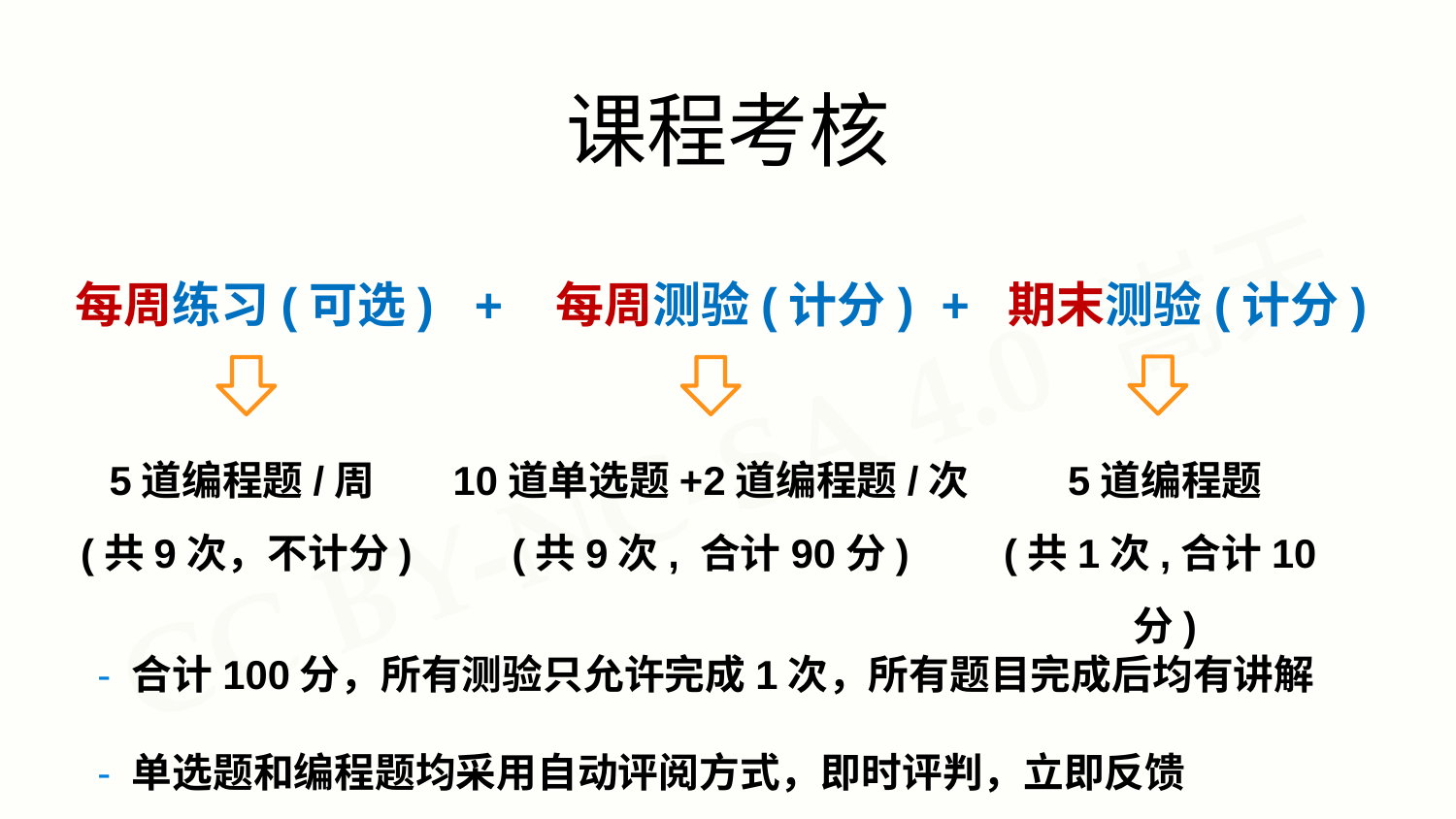

课程考核
每周练习(可选)   +   每周测验(计分)  +  期末测验(计分)

5道编程题/周
(共9次，不计分)
10道单选题+2道编程题/次
(共9次, 合计90分)
5道编程题
(共1次,合计10分)
- 合计100分，所有测验只允许完成1次，所有题目完成后均有讲解
- 单选题和编程题均采用自动评阅方式，即时评判，立即反馈